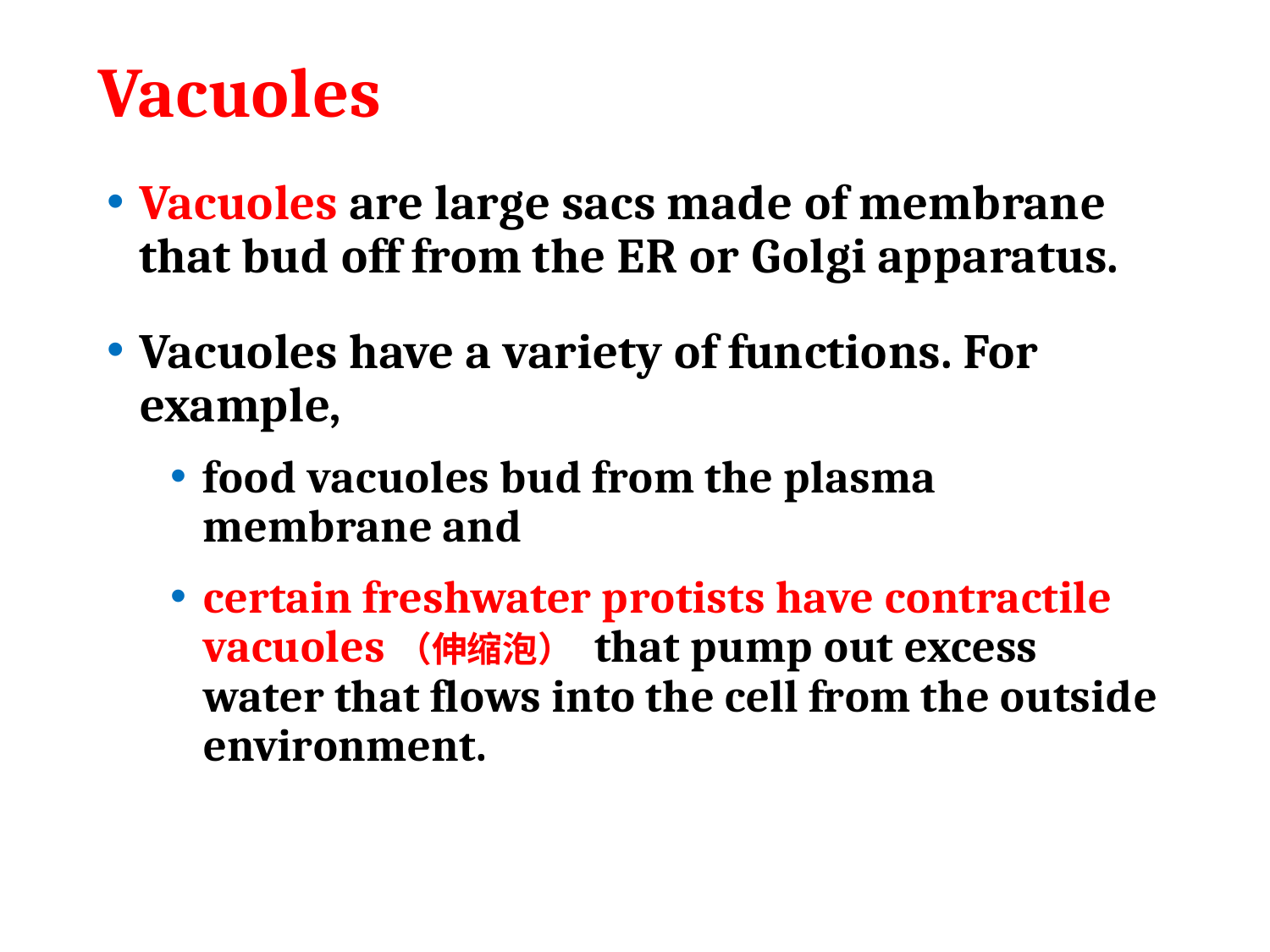

# Vacuoles
Vacuoles are large sacs made of membrane that bud off from the ER or Golgi apparatus.
Vacuoles have a variety of functions. For example,
food vacuoles bud from the plasma membrane and
certain freshwater protists have contractile vacuoles（伸缩泡） that pump out excess water that flows into the cell from the outside environment.